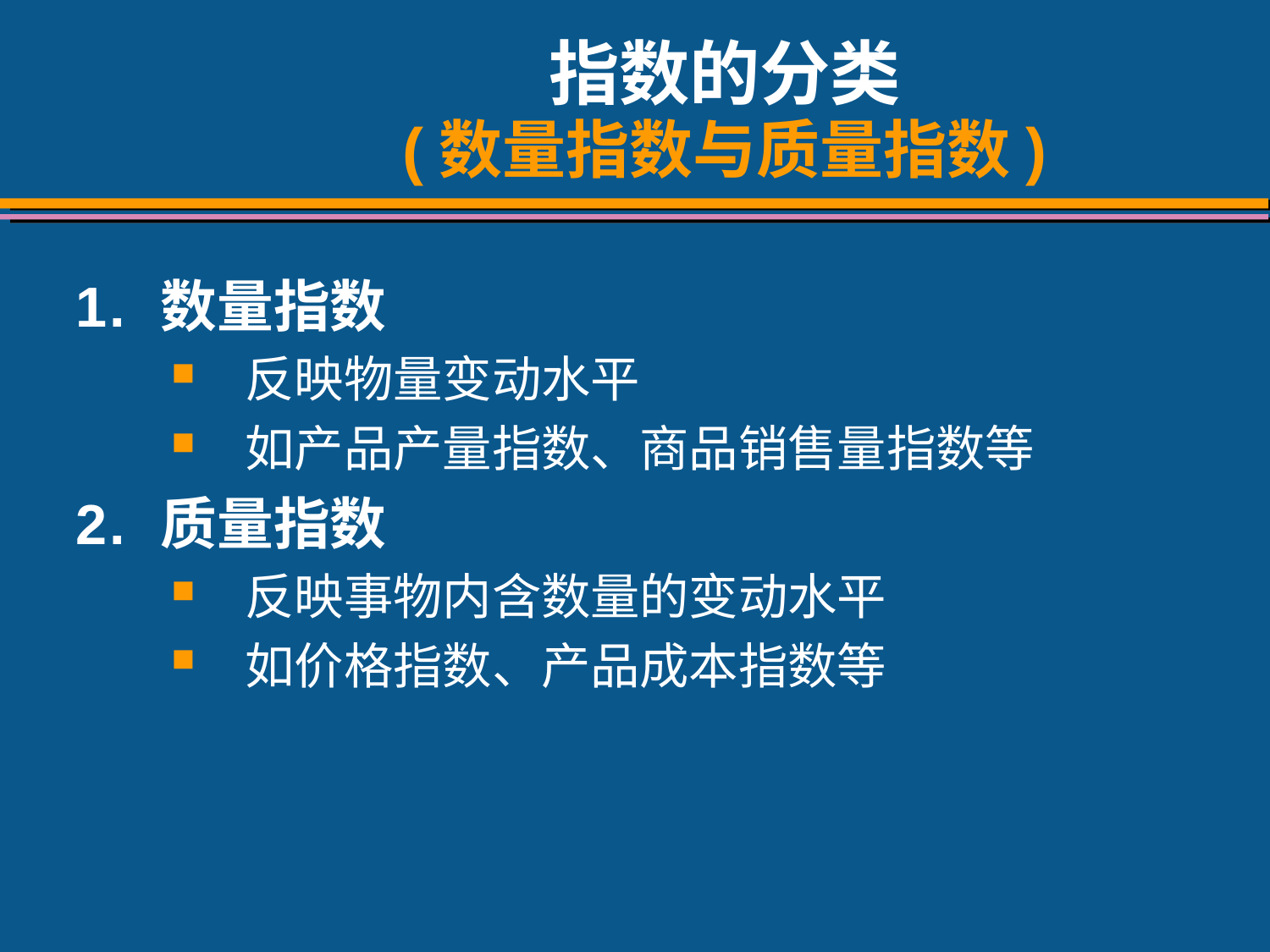

# 指数的分类 (数量指数与质量指数)
数量指数
反映物量变动水平
如产品产量指数、商品销售量指数等
质量指数
反映事物内含数量的变动水平
如价格指数、产品成本指数等